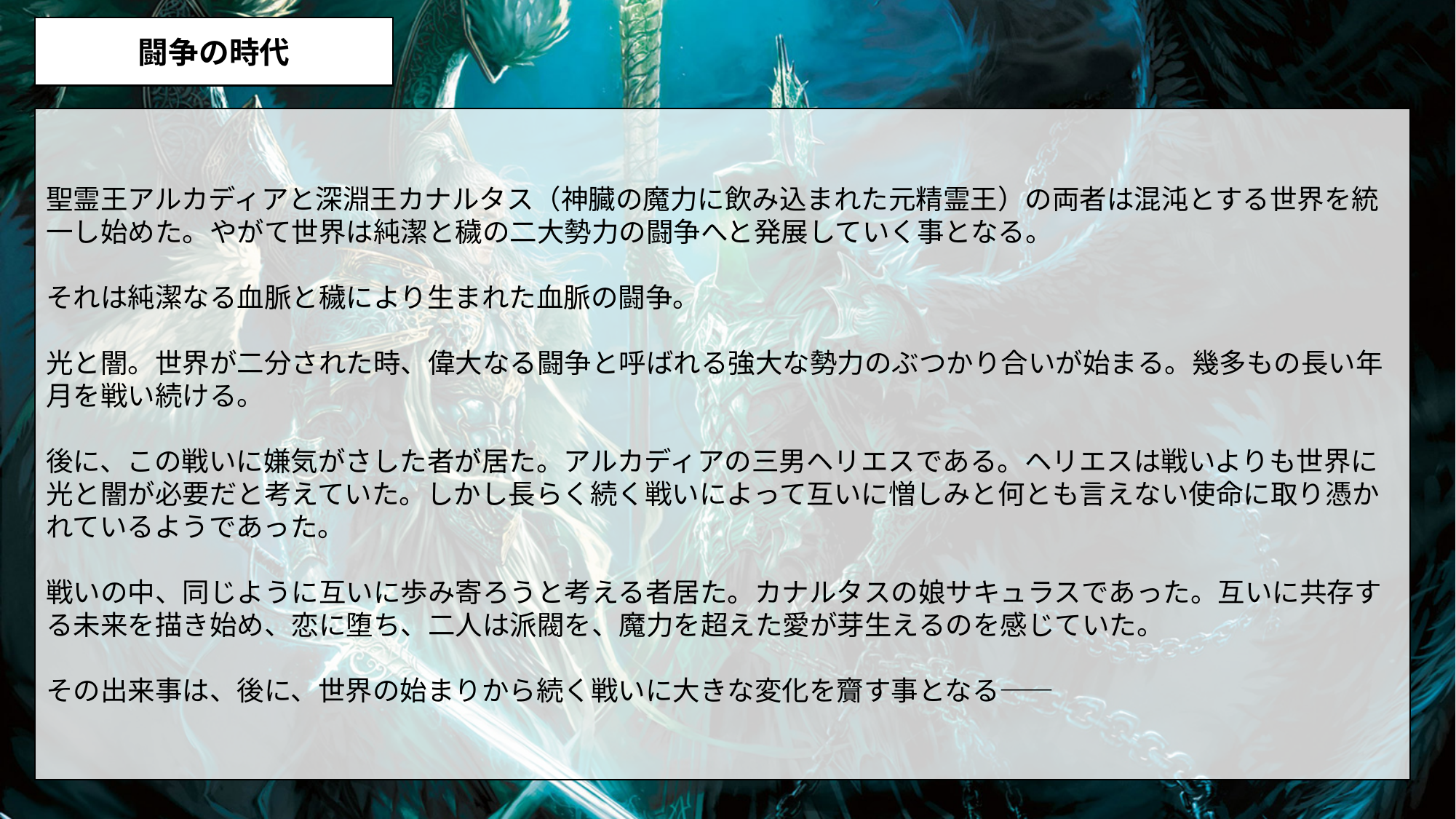

闘争の時代
聖霊王アルカディアと深淵王カナルタス（神臓の魔力に飲み込まれた元精霊王）の両者は混沌とする世界を統一し始めた。やがて世界は純潔と穢の二大勢力の闘争へと発展していく事となる。

それは純潔なる血脈と穢により生まれた血脈の闘争。

光と闇。世界が二分された時、偉大なる闘争と呼ばれる強大な勢力のぶつかり合いが始まる。幾多もの長い年月を戦い続ける。

後に、この戦いに嫌気がさした者が居た。アルカディアの三男ヘリエスである。ヘリエスは戦いよりも世界に光と闇が必要だと考えていた。しかし長らく続く戦いによって互いに憎しみと何とも言えない使命に取り憑かれているようであった。

戦いの中、同じように互いに歩み寄ろうと考える者居た。カナルタスの娘サキュラスであった。互いに共存する未来を描き始め、恋に堕ち、二人は派閥を、魔力を超えた愛が芽生えるのを感じていた。

その出来事は、後に、世界の始まりから続く戦いに大きな変化を齎す事となる――